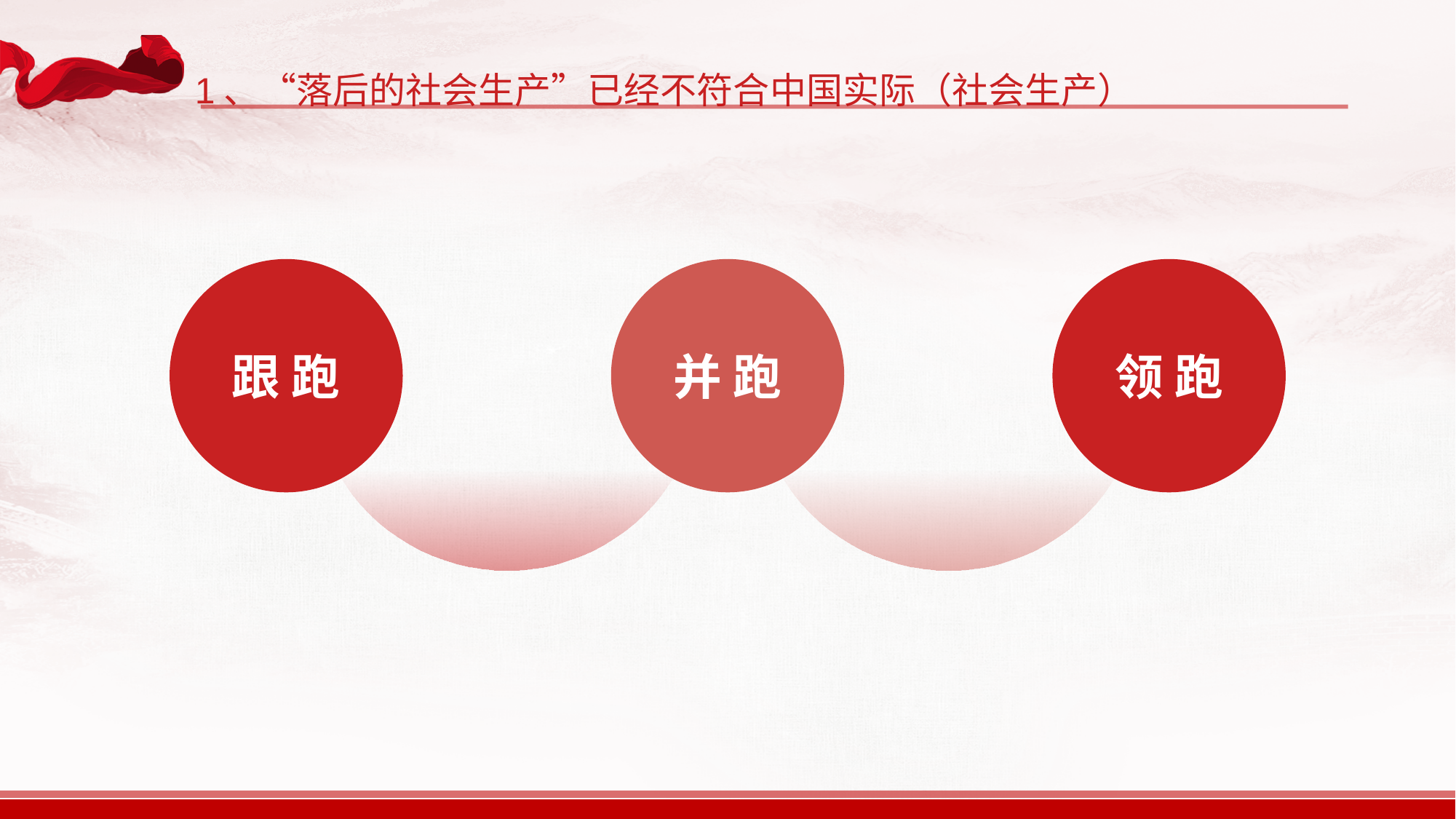

1、“落后的社会生产”已经不符合中国实际（社会生产）

跟 跑
并 跑
领 跑